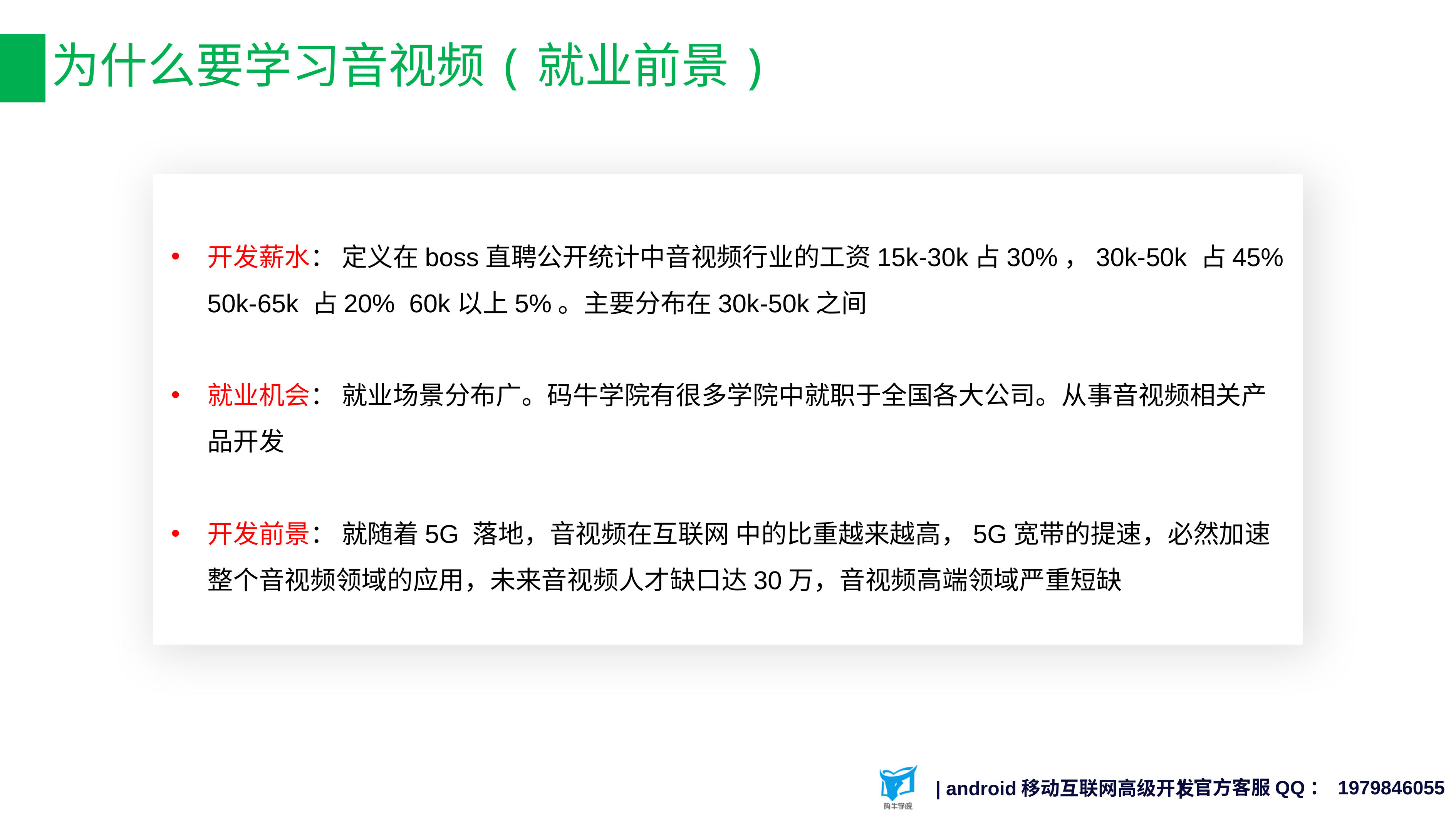

# 为什么要学习音视频(就业前景)

开发薪水： 定义在boss直聘公开统计中音视频行业的工资15k-30k占30%，30k-50k 占45% 50k-65k 占20%  60k以上5%。主要分布在30k-50k之间

就业机会： 就业场景分布广。码牛学院有很多学院中就职于全国各大公司。从事音视频相关产品开发

开发前景： 就随着5G 落地，音视频在互联网 中的比重越来越高，5G宽带的提速，必然加速整个音视频领域的应用，未来音视频人才缺口达30万，音视频高端领域严重短缺